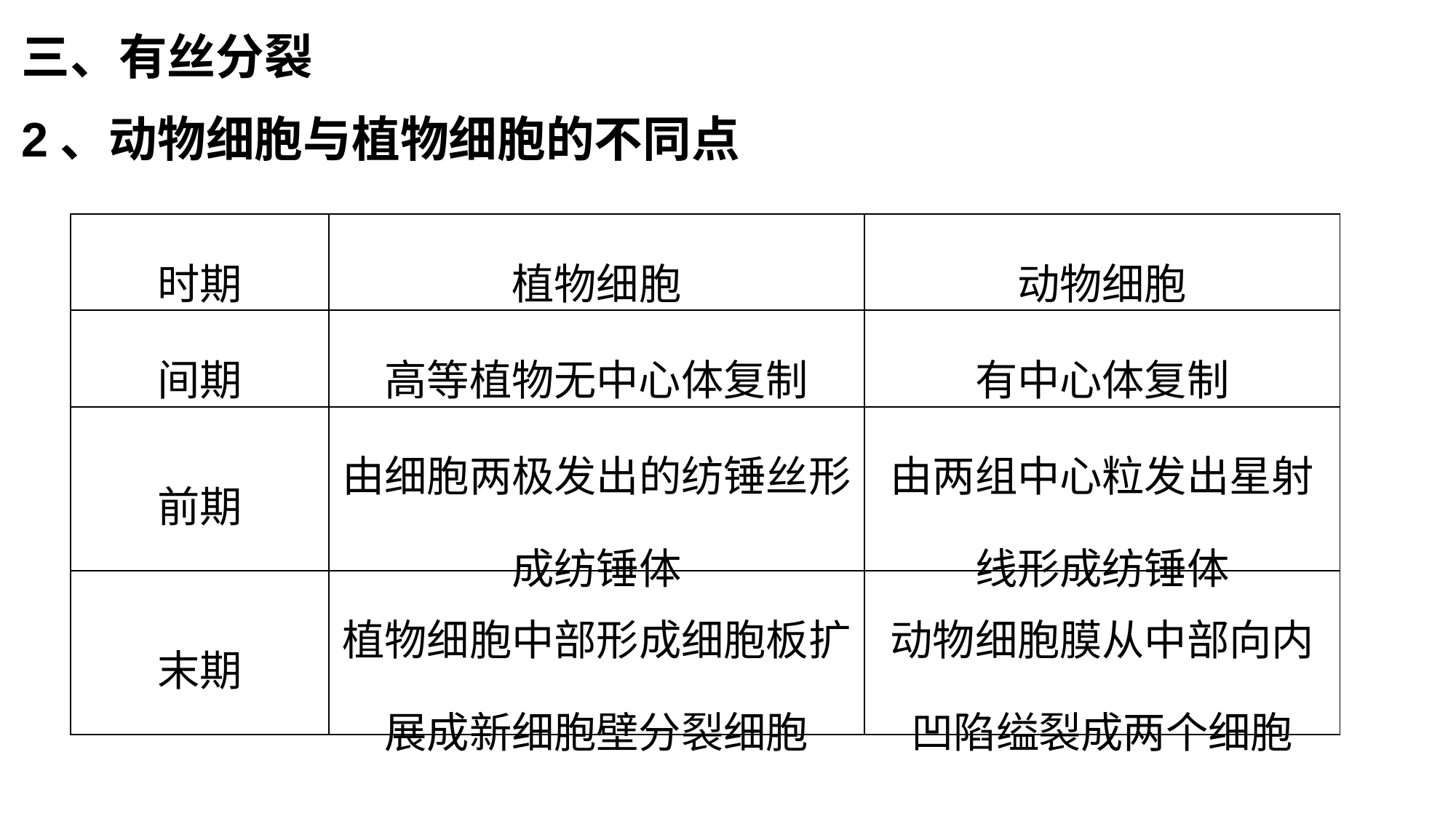

三、有丝分裂
2、动物细胞与植物细胞的不同点
| 时期 | 植物细胞 | 动物细胞 |
| --- | --- | --- |
| 间期 | 高等植物无中心体复制 | 有中心体复制 |
| 前期 | 由细胞两极发出的纺锤丝形成纺锤体 | 由两组中心粒发出星射线形成纺锤体 |
| 末期 | 植物细胞中部形成细胞板扩展成新细胞壁分裂细胞 | 动物细胞膜从中部向内凹陷缢裂成两个细胞 |